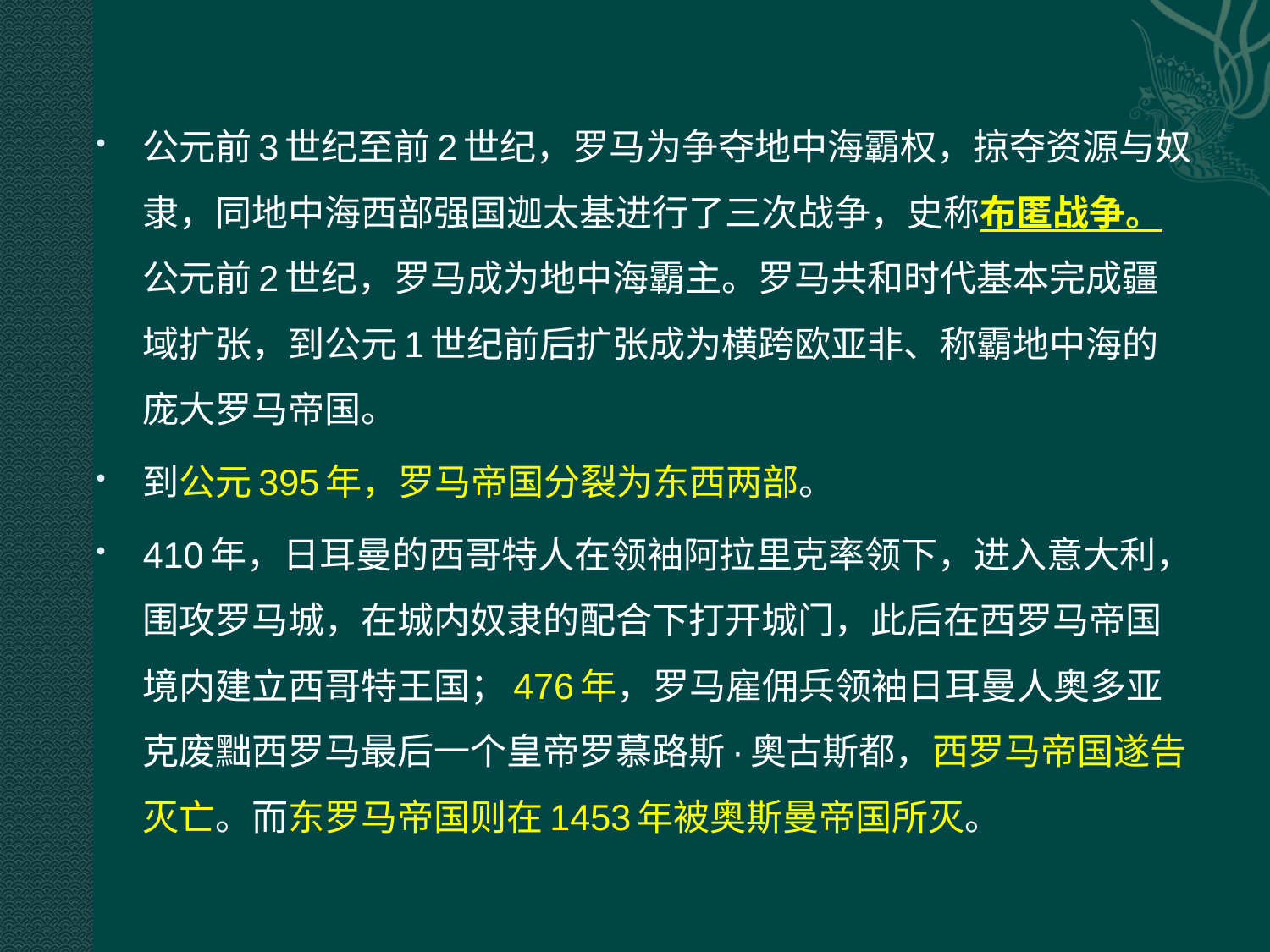

公元前3世纪至前2世纪，罗马为争夺地中海霸权，掠夺资源与奴隶，同地中海西部强国迦太基进行了三次战争，史称布匿战争。公元前2世纪，罗马成为地中海霸主。罗马共和时代基本完成疆域扩张，到公元1世纪前后扩张成为横跨欧亚非、称霸地中海的庞大罗马帝国。
到公元395年，罗马帝国分裂为东西两部。
410年，日耳曼的西哥特人在领袖阿拉里克率领下，进入意大利，围攻罗马城，在城内奴隶的配合下打开城门，此后在西罗马帝国境内建立西哥特王国；476年，罗马雇佣兵领袖日耳曼人奥多亚克废黜西罗马最后一个皇帝罗慕路斯·奥古斯都，西罗马帝国遂告灭亡。而东罗马帝国则在1453年被奥斯曼帝国所灭。